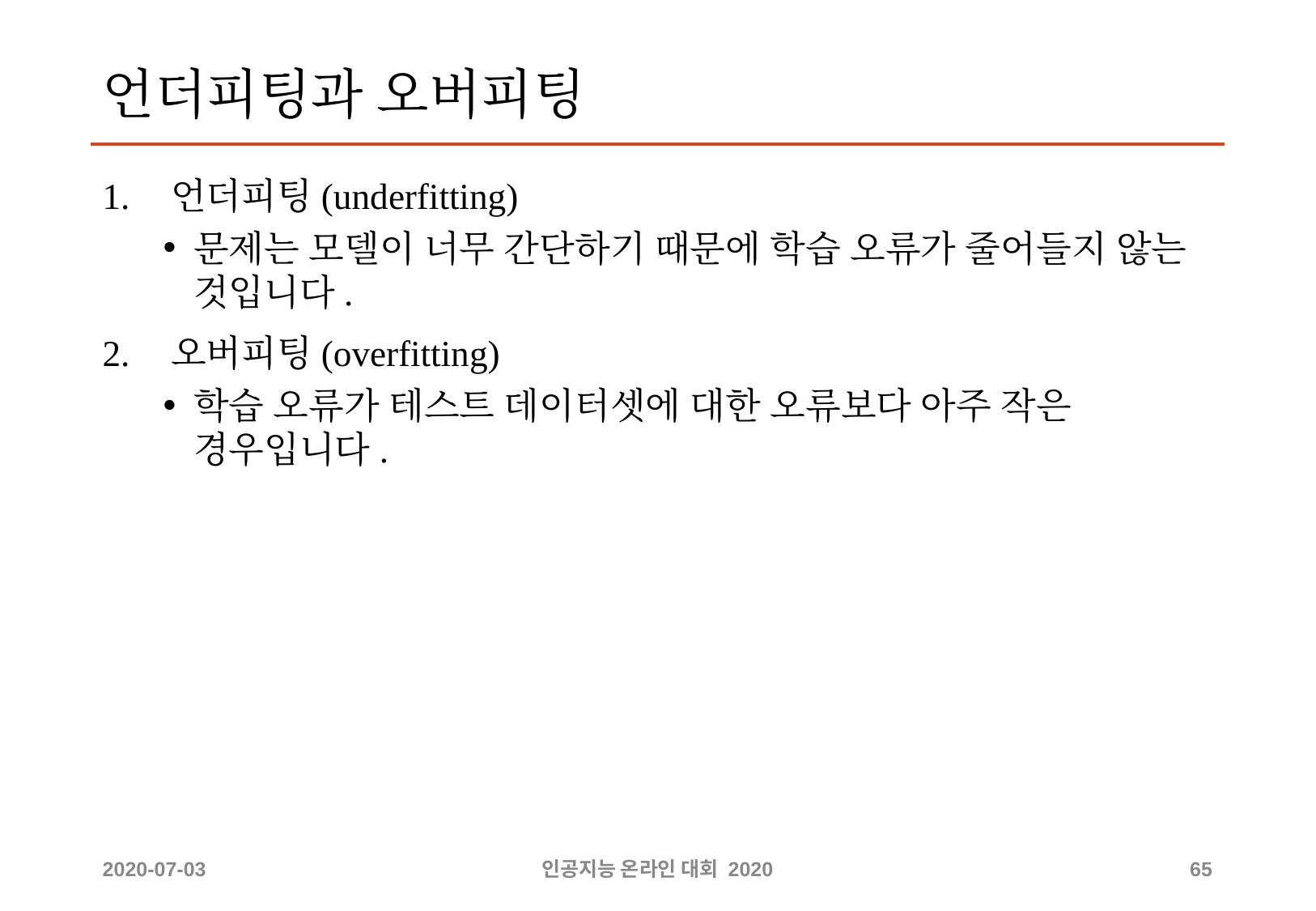

# 언더피팅과 오버피팅
언더피팅(underfitting)
문제는 모델이 너무 간단하기 때문에 학습 오류가 줄어들지 않는 것입니다.
오버피팅(overfitting)
학습 오류가 테스트 데이터셋에 대한 오류보다 아주 작은 경우입니다.

2020-07-03
인공지능 온라인 대회 2020
65